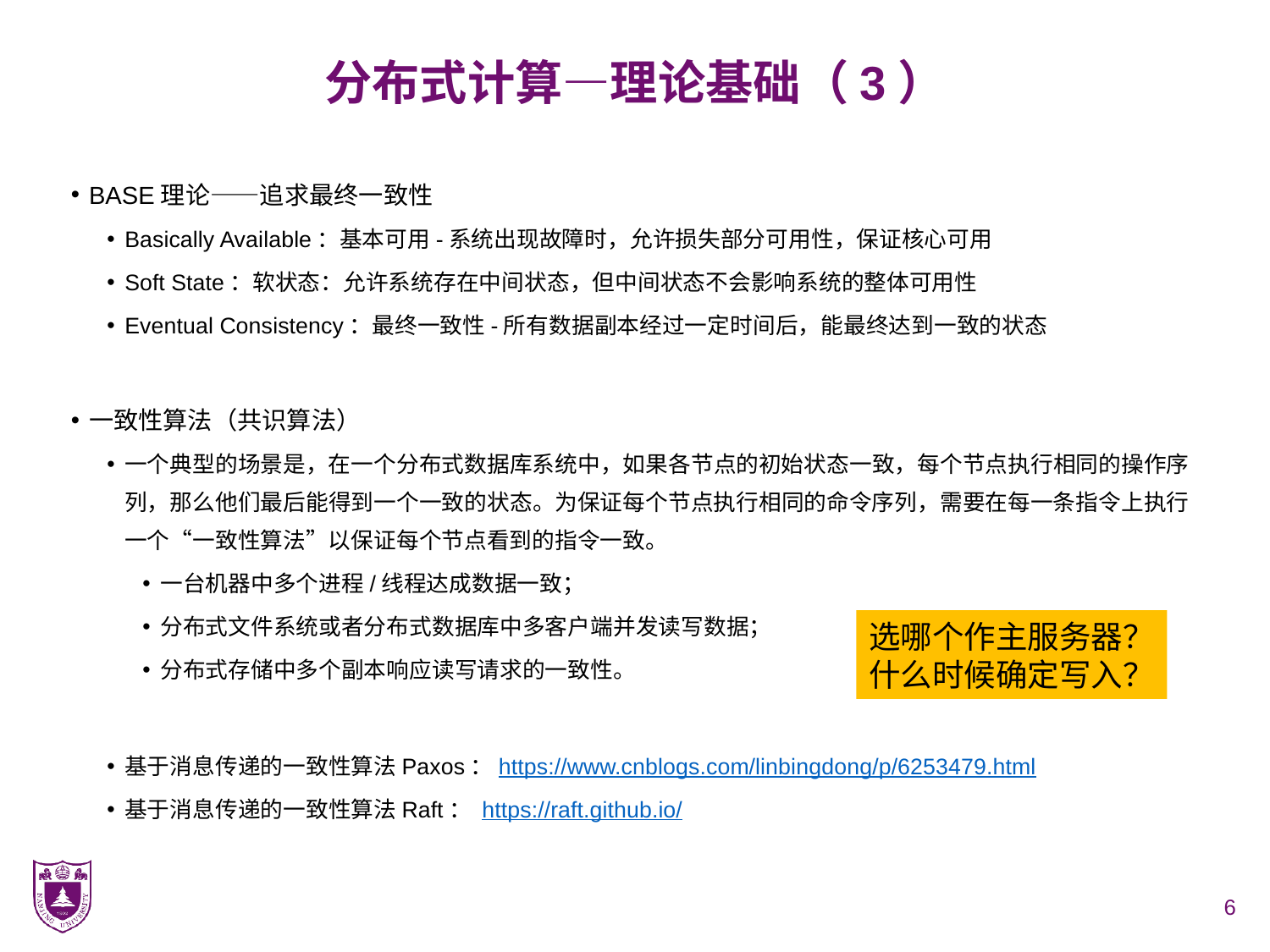

# 分布式计算—理论基础（3）
BASE理论——追求最终一致性
Basically Available：基本可用-系统出现故障时，允许损失部分可用性，保证核心可用
Soft State：软状态：允许系统存在中间状态，但中间状态不会影响系统的整体可用性
Eventual Consistency：最终一致性-所有数据副本经过一定时间后，能最终达到一致的状态

一致性算法（共识算法）
一个典型的场景是，在一个分布式数据库系统中，如果各节点的初始状态一致，每个节点执行相同的操作序列，那么他们最后能得到一个一致的状态。为保证每个节点执行相同的命令序列，需要在每一条指令上执行一个“一致性算法”以保证每个节点看到的指令一致。
一台机器中多个进程/线程达成数据一致；
分布式文件系统或者分布式数据库中多客户端并发读写数据；
分布式存储中多个副本响应读写请求的一致性。

基于消息传递的一致性算法Paxos：https://www.cnblogs.com/linbingdong/p/6253479.html
基于消息传递的一致性算法Raft： https://raft.github.io/
选哪个作主服务器？
什么时候确定写入？
6